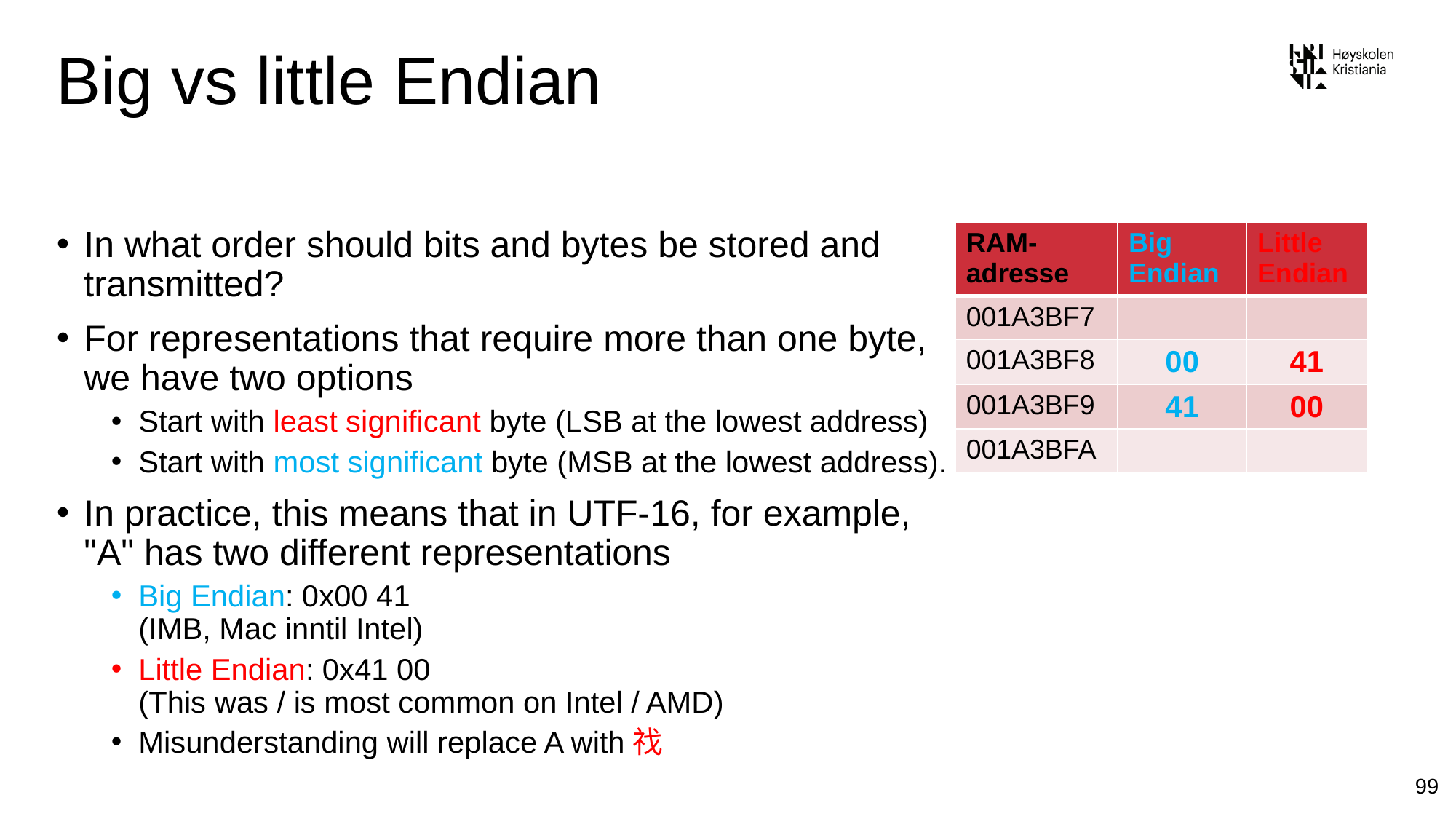

# Big vs little Endian
In what order should bits and bytes be stored and transmitted?
For representations that require more than one byte, we have two options
Start with least significant byte (LSB at the lowest address)
Start with most significant byte (MSB at the lowest address).
In practice, this means that in UTF-16, for example, "A" has two different representations
Big Endian: 0x00 41
(IMB, Mac inntil Intel)
Little Endian: 0x41 00
(This was / is most common on Intel / AMD)
Misunderstanding will replace A with䄀
| RAM-adresse | Big Endian | Little Endian |
| --- | --- | --- |
| 001A3BF7 |  |  |
| 001A3BF8 | 00 | 41 |
| 001A3BF9 | 41 | 00 |
| 001A3BFA |  |  |
99
blistog@westerdals.no